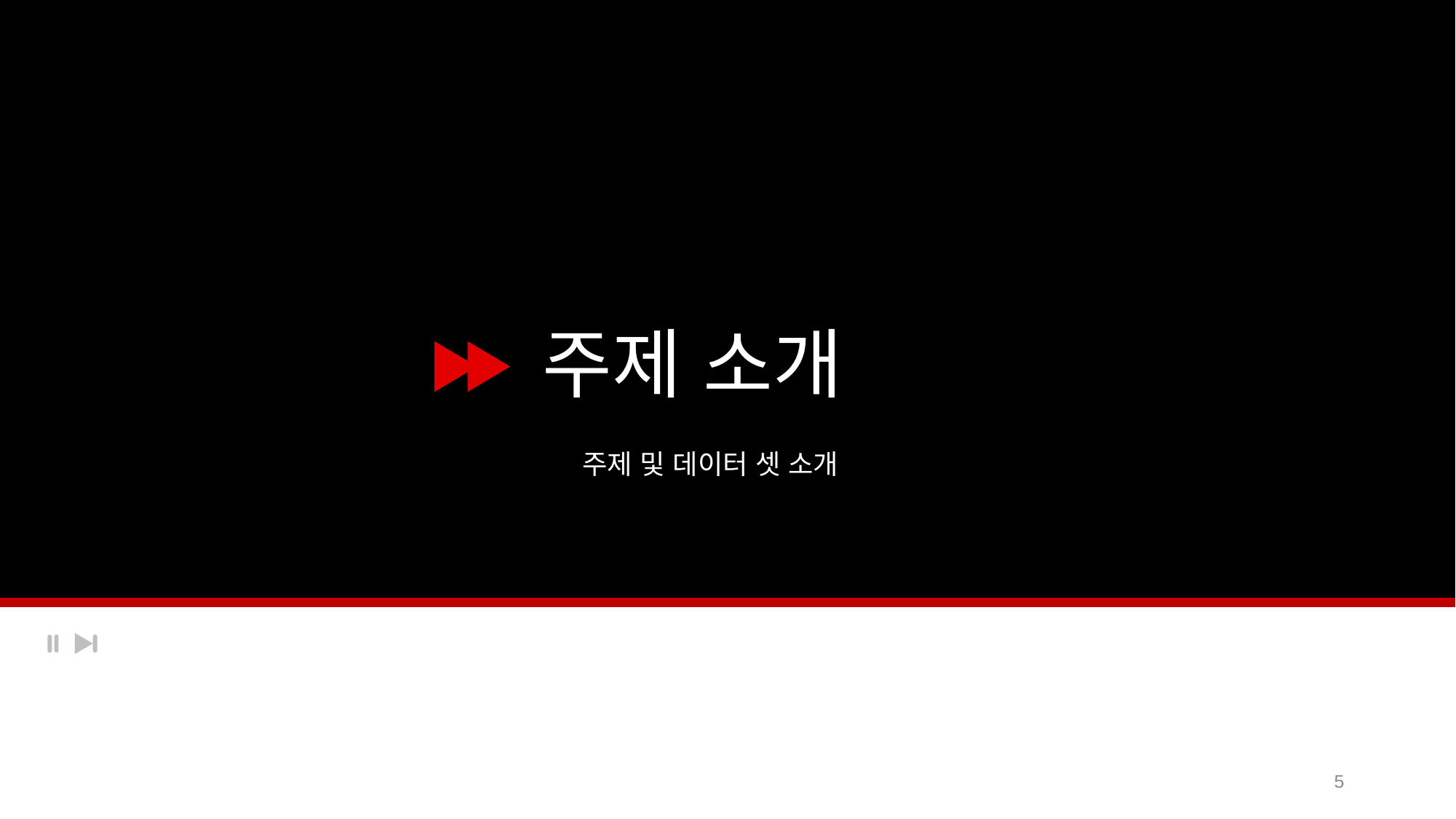

주제 소개

주제 및 데이터 셋 소개

5